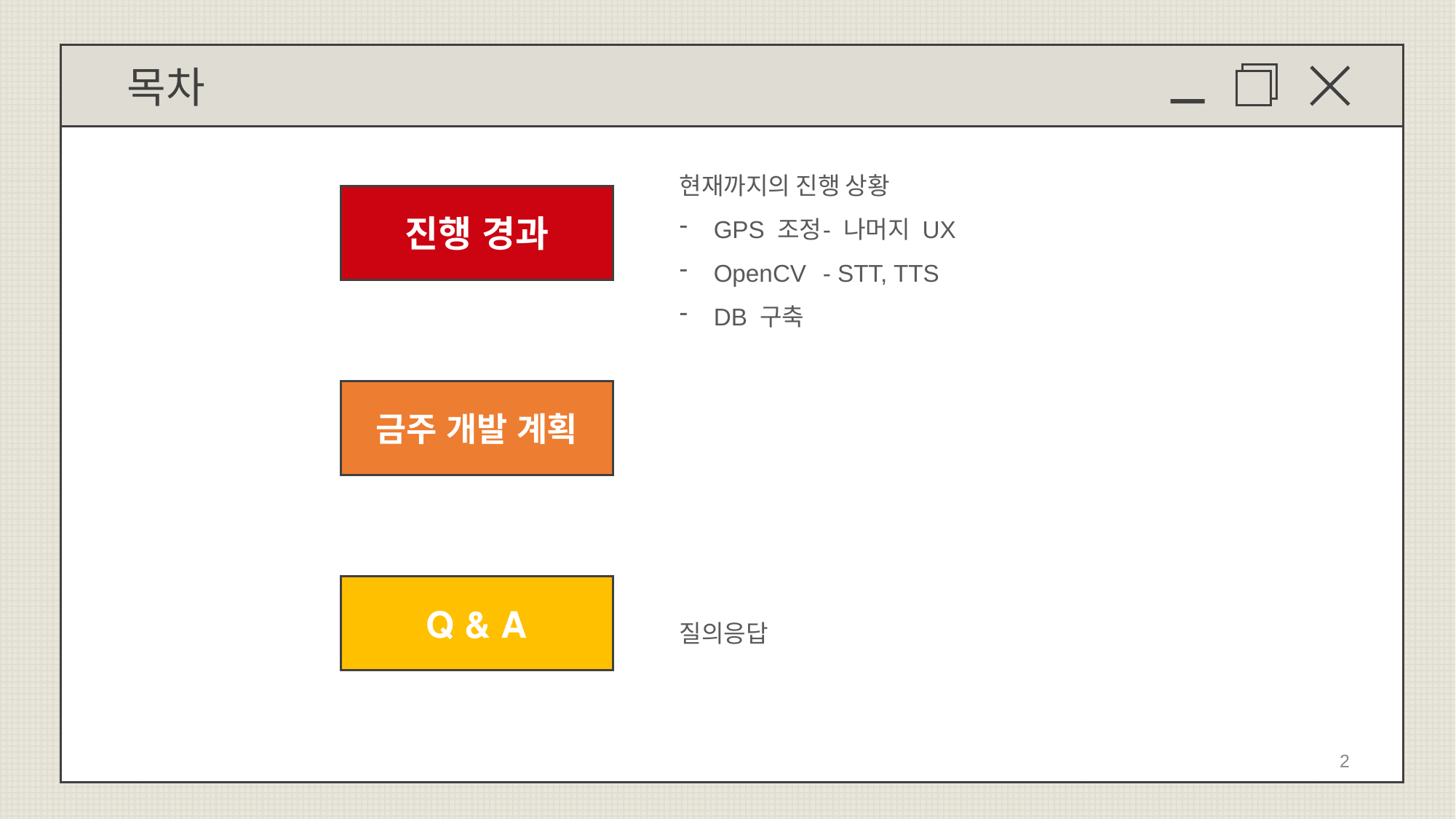

목차

현재까지의 진행 상황
GPS 조정	- 나머지 UX
OpenCV	- STT, TTS
DB 구축

진행 경과

금주 개발 계획

Q & A
질의응답
2